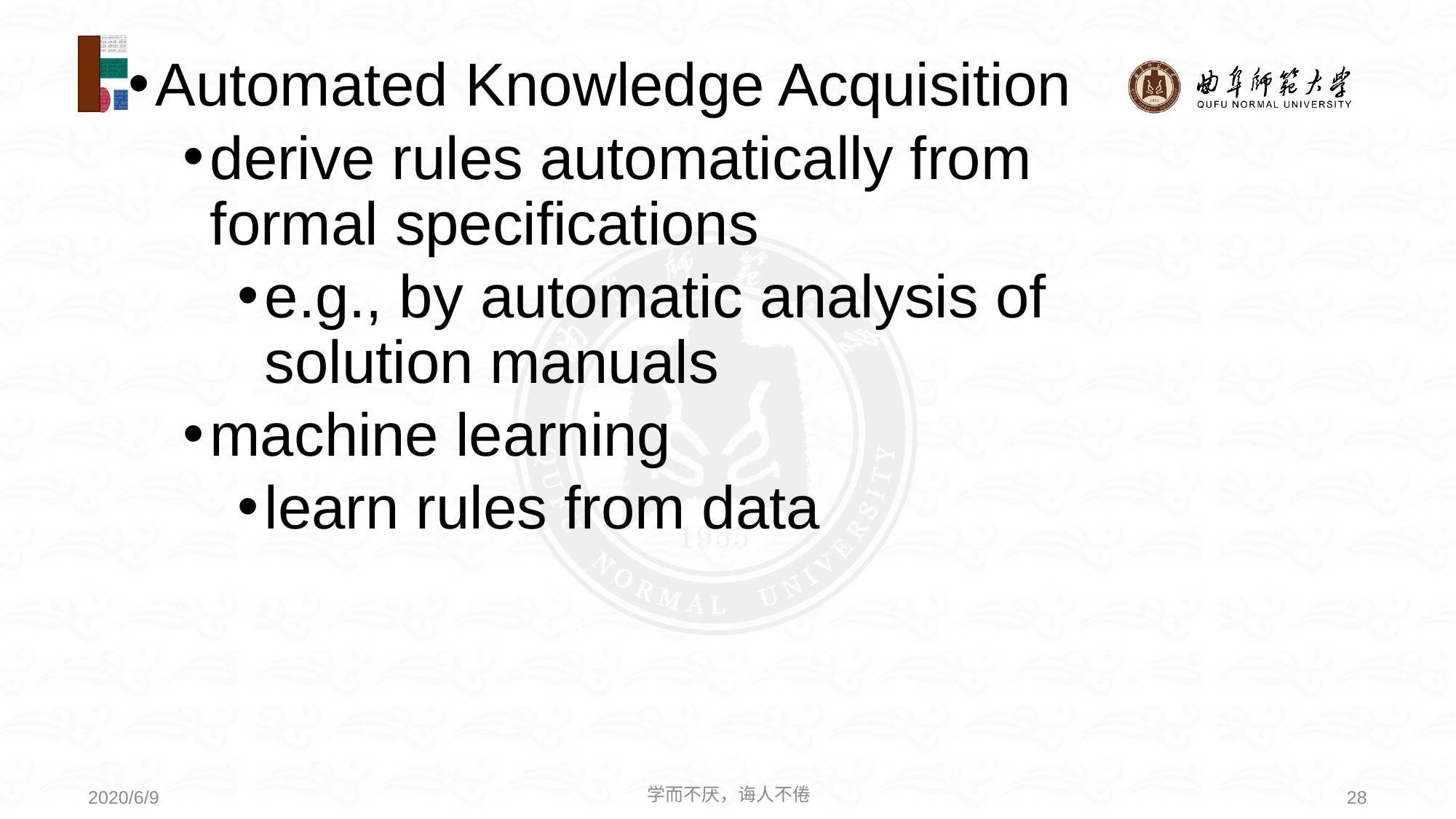

Automated Knowledge Acquisition
derive rules automatically from formal specifications
e.g., by automatic analysis of solution manuals
machine learning
learn rules from data
学而不厌，诲人不倦
28
2020/6/9